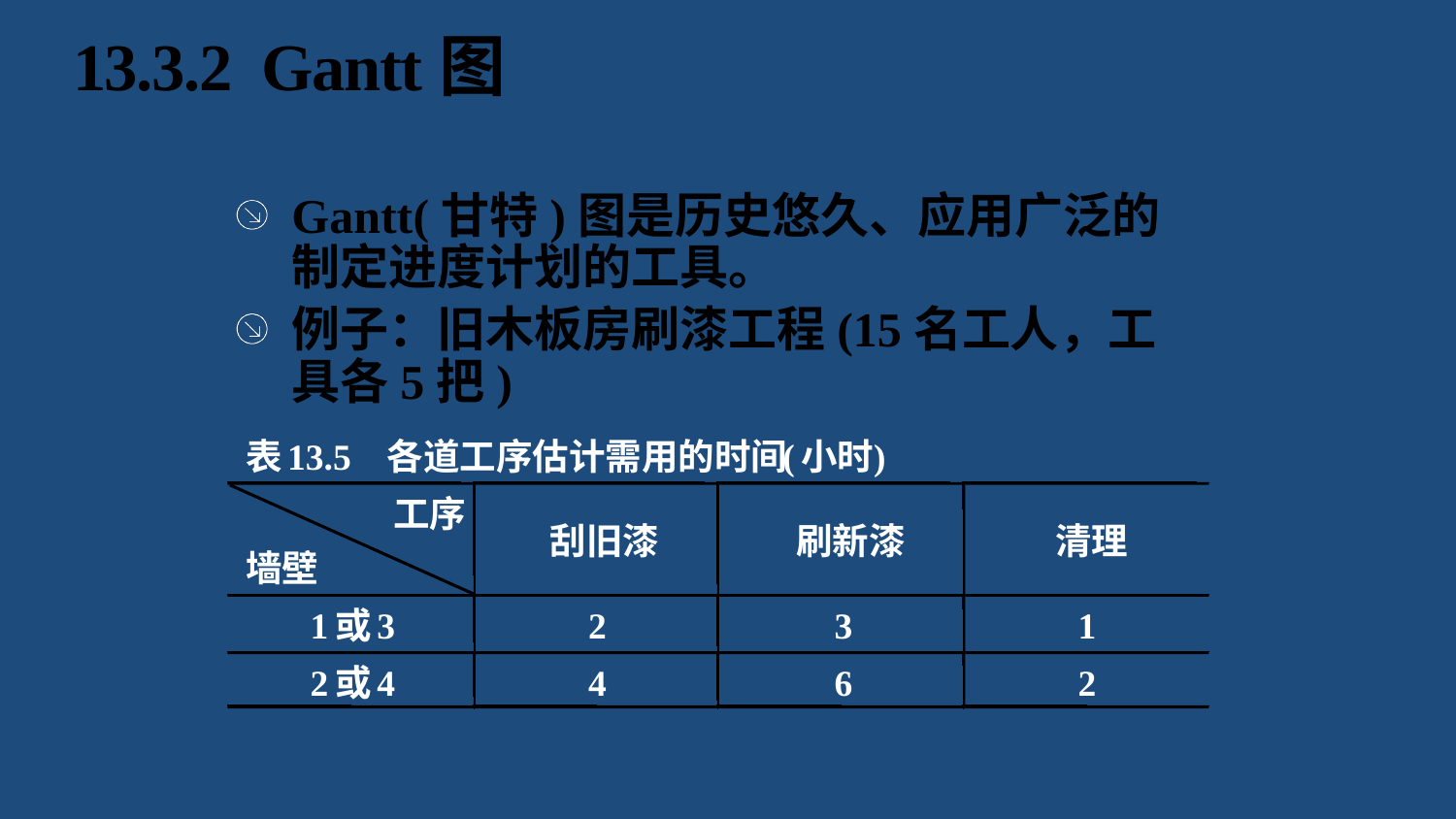

# 13.3.2  Gantt图
Gantt(甘特)图是历史悠久、应用广泛的制定进度计划的工具。
例子：旧木板房刷漆工程(15名工人，工具各5把)

表
13.5
各道工序估计需用的时间
(
小时
)

工序
刮旧漆
刷新漆
清理
墙壁

1
或
3
2
3
1

2
或
4
4
6
2